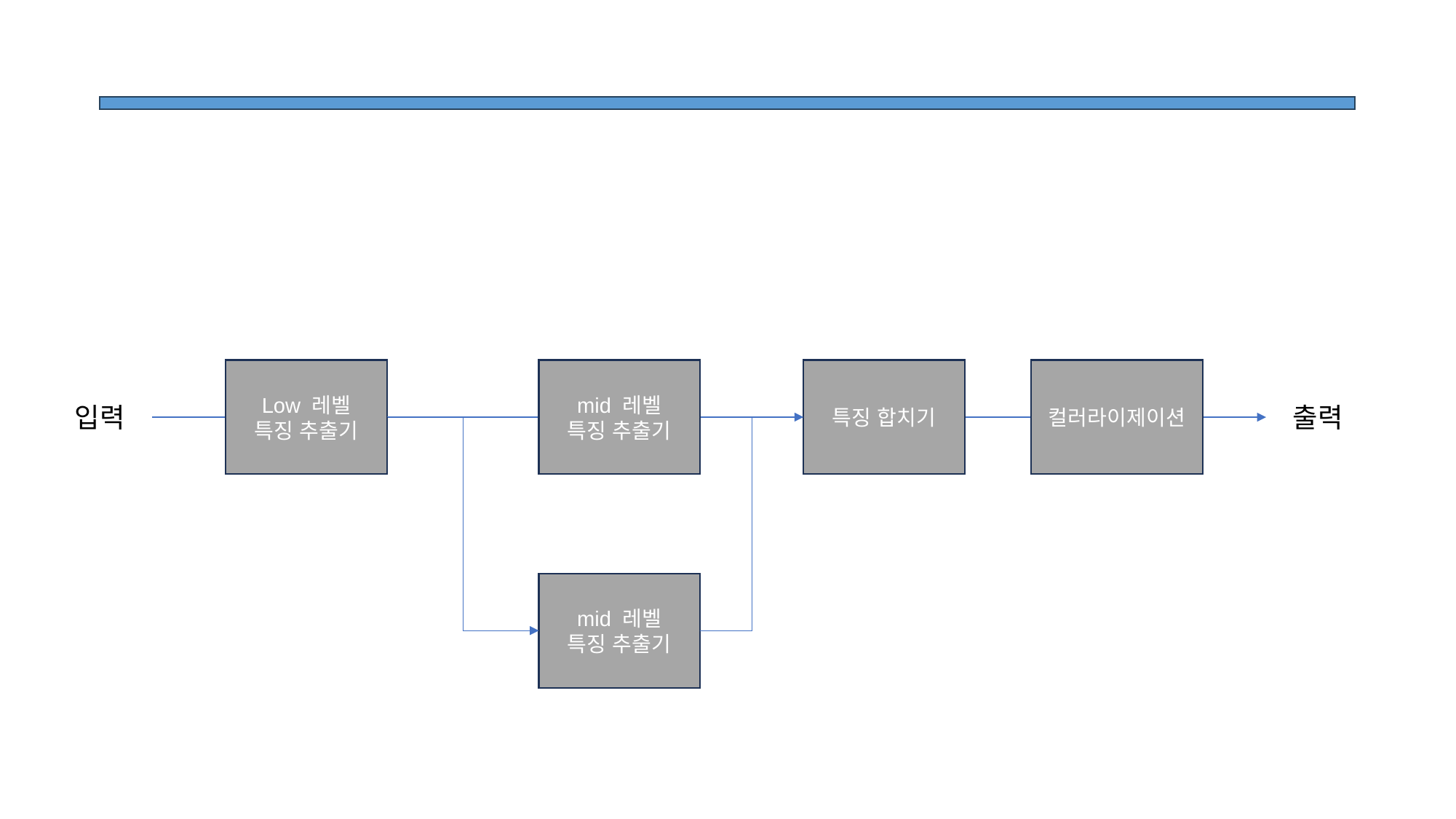

#
Low 레벨
특징 추출기
mid 레벨
특징 추출기
특징 합치기
컬러라이제이션
입력
출력
mid 레벨
특징 추출기